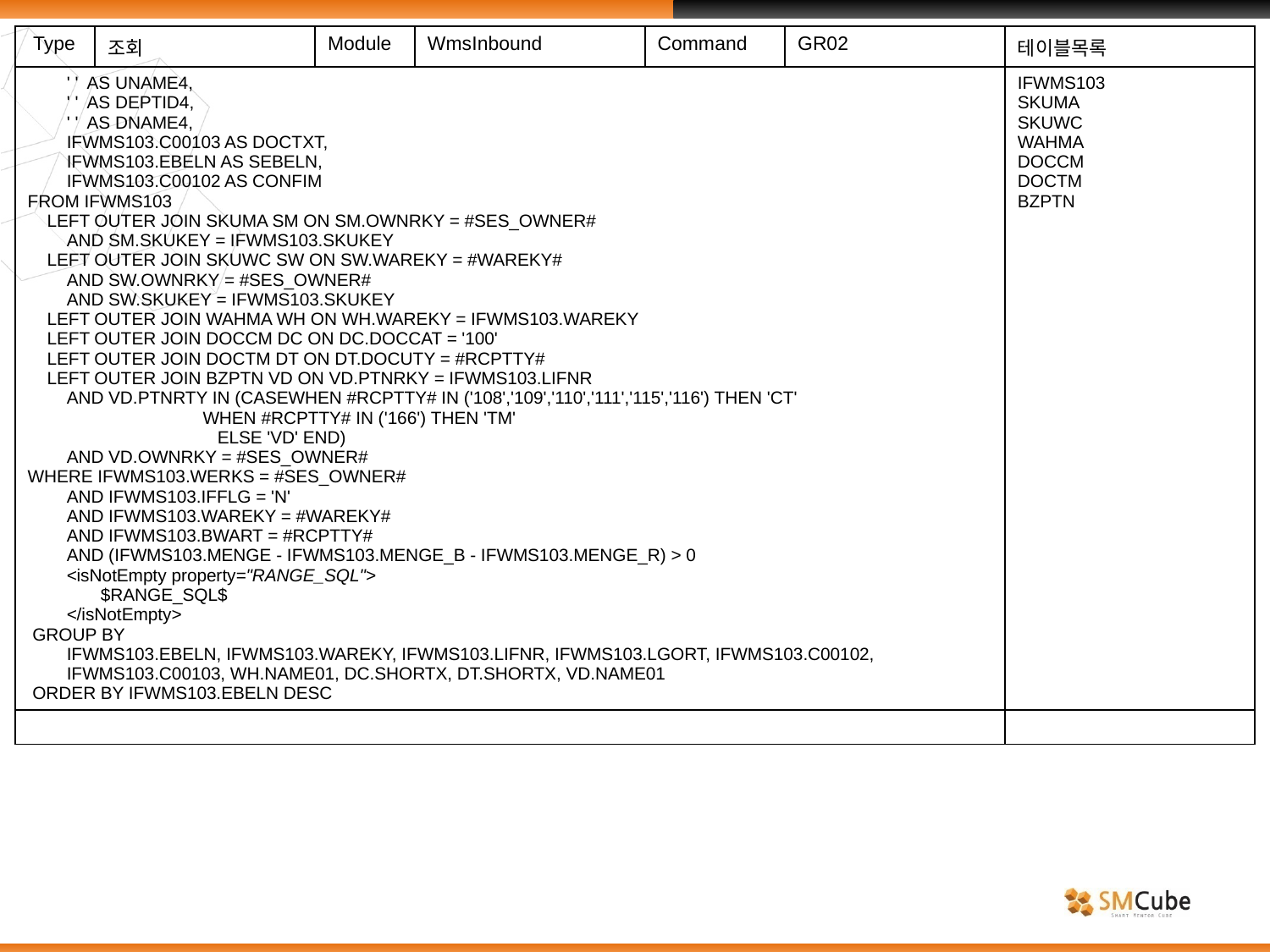

| Type | 조회 | Module | WmsInbound | Command | GR02 | 테이블목록 |
| --- | --- | --- | --- | --- | --- | --- |
| ' ' AS UNAME4, ' ' AS DEPTID4, ' ' AS DNAME4, IFWMS103.C00103 AS DOCTXT, IFWMS103.EBELN AS SEBELN, IFWMS103.C00102 AS CONFIM FROM IFWMS103 LEFT OUTER JOIN SKUMA SM ON SM.OWNRKY = #SES\_OWNER# AND SM.SKUKEY = IFWMS103.SKUKEY LEFT OUTER JOIN SKUWC SW ON SW.WAREKY = #WAREKY# AND SW.OWNRKY = #SES\_OWNER# AND SW.SKUKEY = IFWMS103.SKUKEY LEFT OUTER JOIN WAHMA WH ON WH.WAREKY = IFWMS103.WAREKY LEFT OUTER JOIN DOCCM DC ON DC.DOCCAT = '100' LEFT OUTER JOIN DOCTM DT ON DT.DOCUTY = #RCPTTY# LEFT OUTER JOIN BZPTN VD ON VD.PTNRKY = IFWMS103.LIFNR AND VD.PTNRTY IN (CASEWHEN #RCPTTY# IN ('108','109','110','111','115','116') THEN 'CT' WHEN #RCPTTY# IN ('166') THEN 'TM' ELSE 'VD' END) AND VD.OWNRKY = #SES\_OWNER# WHERE IFWMS103.WERKS = #SES\_OWNER# AND IFWMS103.IFFLG = 'N' AND IFWMS103.WAREKY = #WAREKY# AND IFWMS103.BWART = #RCPTTY# AND (IFWMS103.MENGE - IFWMS103.MENGE\_B - IFWMS103.MENGE\_R) > 0 <isNotEmpty property="RANGE\_SQL"> $RANGE\_SQL$ </isNotEmpty> GROUP BY IFWMS103.EBELN, IFWMS103.WAREKY, IFWMS103.LIFNR, IFWMS103.LGORT, IFWMS103.C00102, IFWMS103.C00103, WH.NAME01, DC.SHORTX, DT.SHORTX, VD.NAME01 ORDER BY IFWMS103.EBELN DESC |  |  |  |  |  | IFWMS103 SKUMA SKUWC WAHMA DOCCM DOCTM BZPTN |
|  |  |  |  |  |  |  |